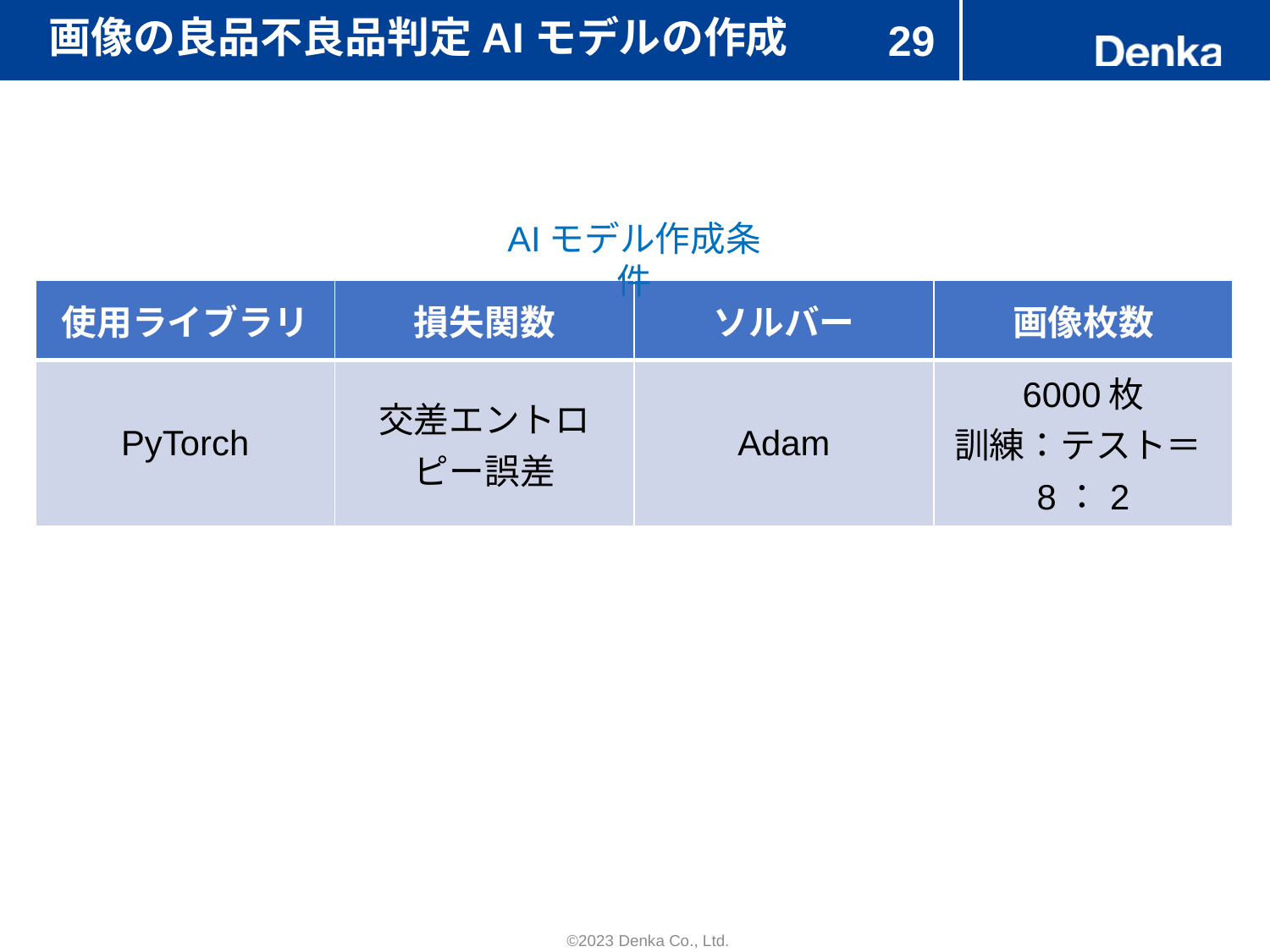

# 画像の良品不良品判定AIモデルの作成
29
AIモデル作成条件
| 使用ライブラリ | 損失関数 | ソルバー | 画像枚数 |
| --- | --- | --- | --- |
| PyTorch | 交差エントロピー誤差 | Adam | 6000枚 訓練：テスト＝8：2 |